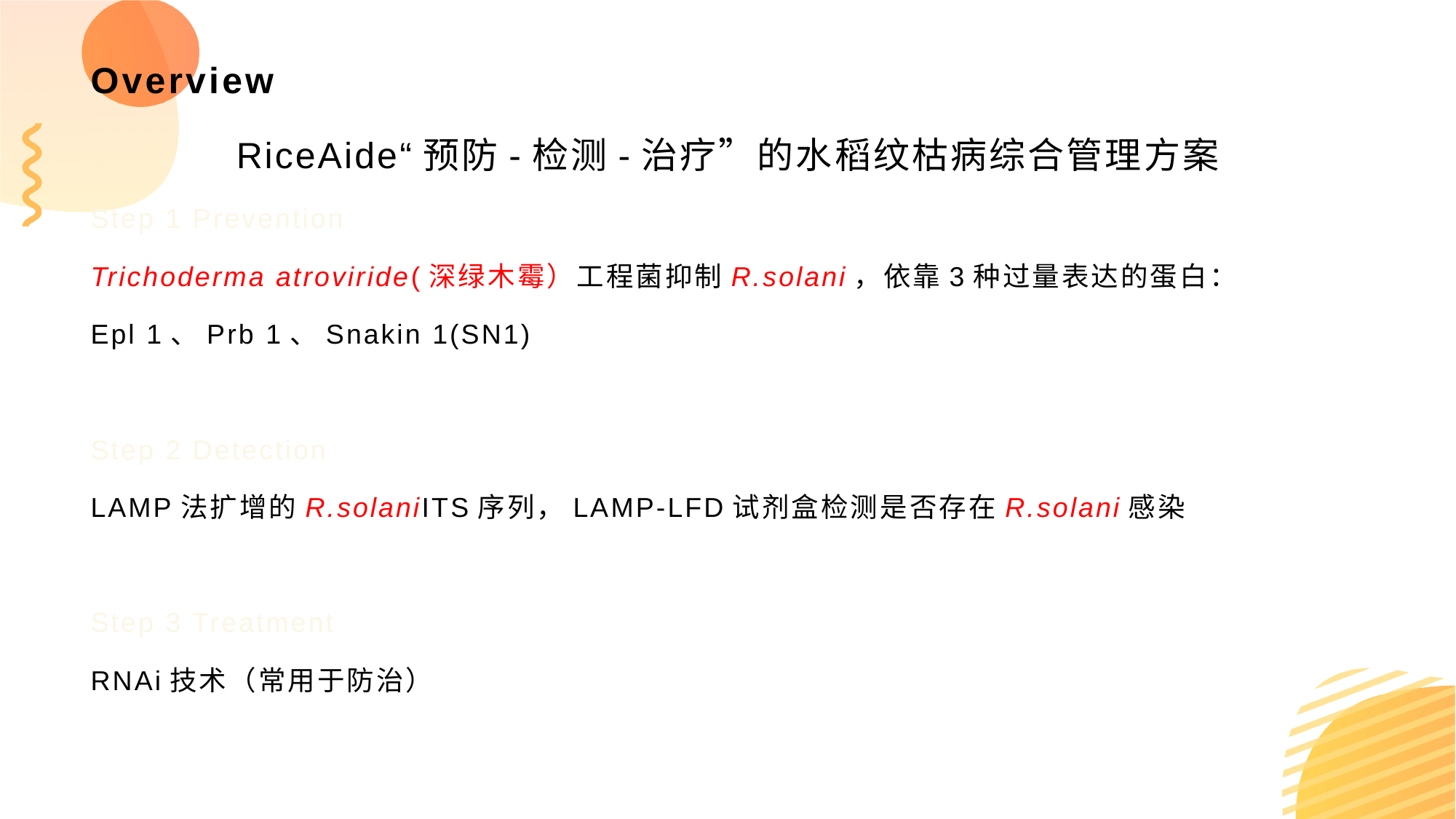

# Overview
RiceAide“预防-检测-治疗”的水稻纹枯病综合管理方案
Step 1 Prevention
Trichoderma atroviride(深绿木霉）工程菌抑制R.solani，依靠3种过量表达的蛋白：
Epl 1、Prb 1、Snakin 1(SN1)

Step 2 Detection
LAMP法扩增的R.solaniITS序列，LAMP-LFD试剂盒检测是否存在R.solani感染

Step 3 Treatment
RNAi技术（常用于防治）